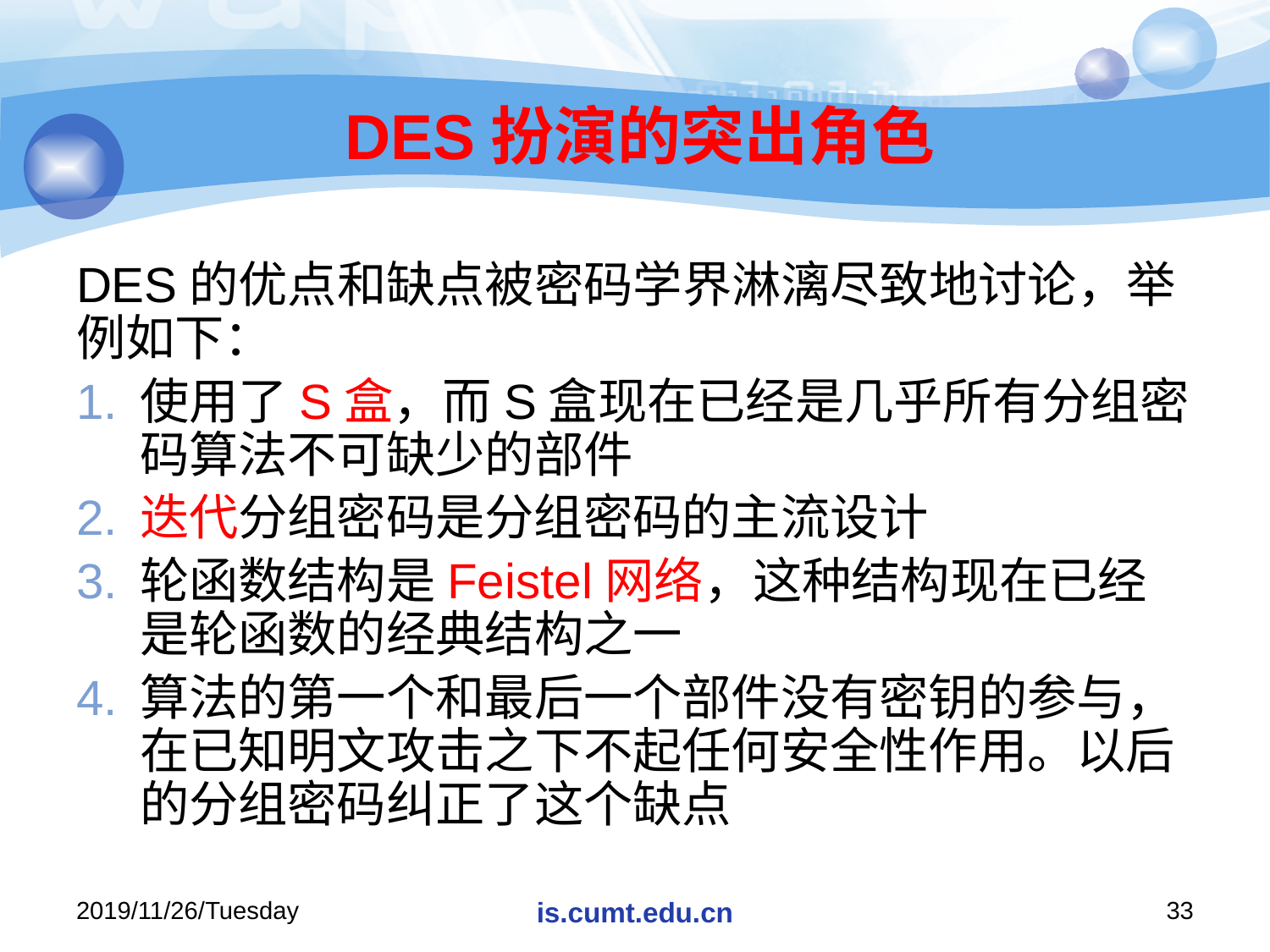

# DES扮演的突出角色
DES的优点和缺点被密码学界淋漓尽致地讨论，举例如下：
使用了S盒，而S盒现在已经是几乎所有分组密码算法不可缺少的部件
迭代分组密码是分组密码的主流设计
轮函数结构是Feistel网络，这种结构现在已经是轮函数的经典结构之一
算法的第一个和最后一个部件没有密钥的参与，在已知明文攻击之下不起任何安全性作用。以后的分组密码纠正了这个缺点

2019/11/26/Tuesday
is.cumt.edu.cn
33